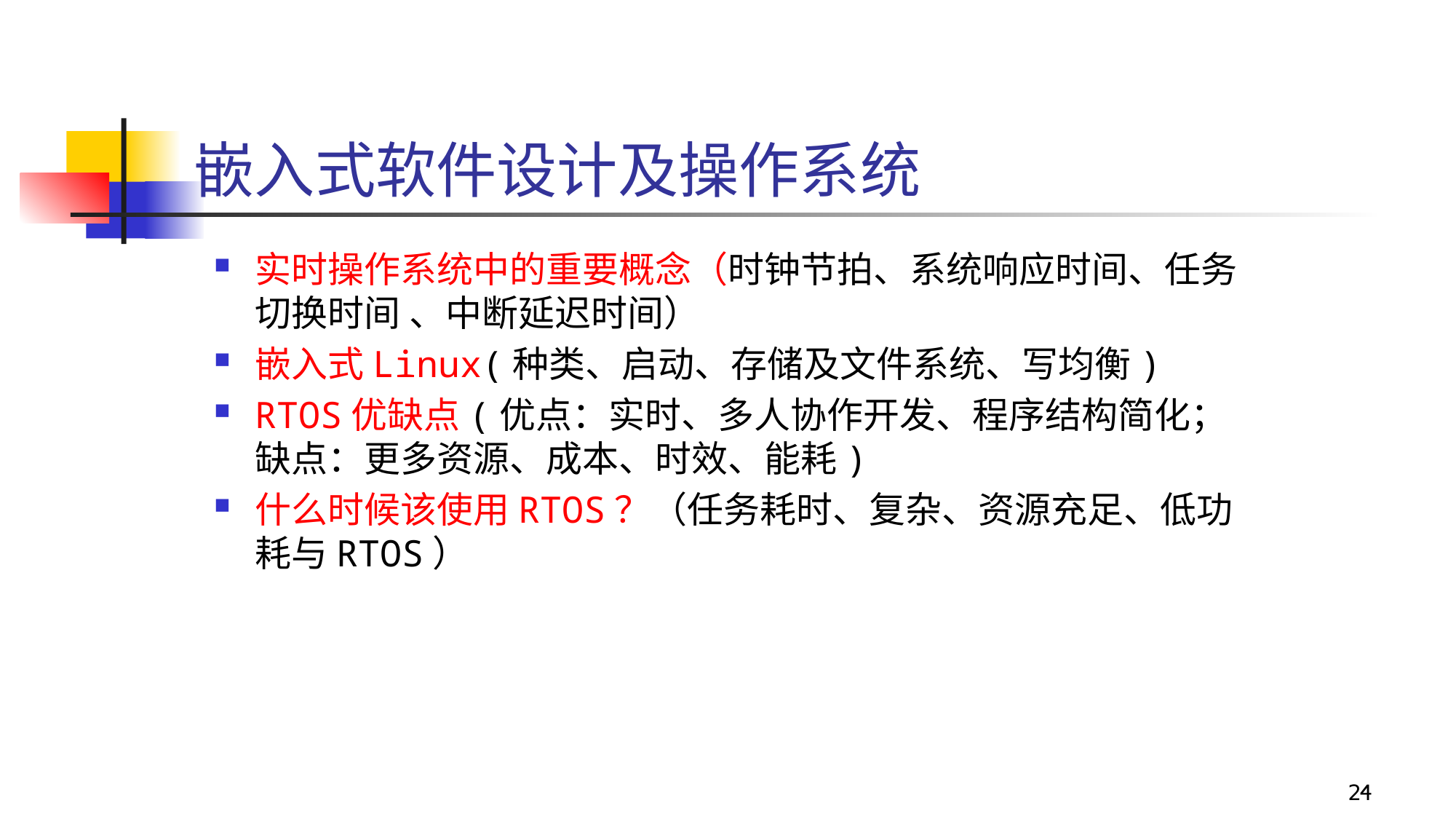

# 嵌入式软件设计及操作系统
实时操作系统中的重要概念（时钟节拍、系统响应时间、任务切换时间 、中断延迟时间）
嵌入式Linux(种类、启动、存储及文件系统、写均衡)
RTOS优缺点(优点：实时、多人协作开发、程序结构简化；缺点：更多资源、成本、时效、能耗)
什么时候该使用RTOS？（任务耗时、复杂、资源充足、低功耗与RTOS）

24